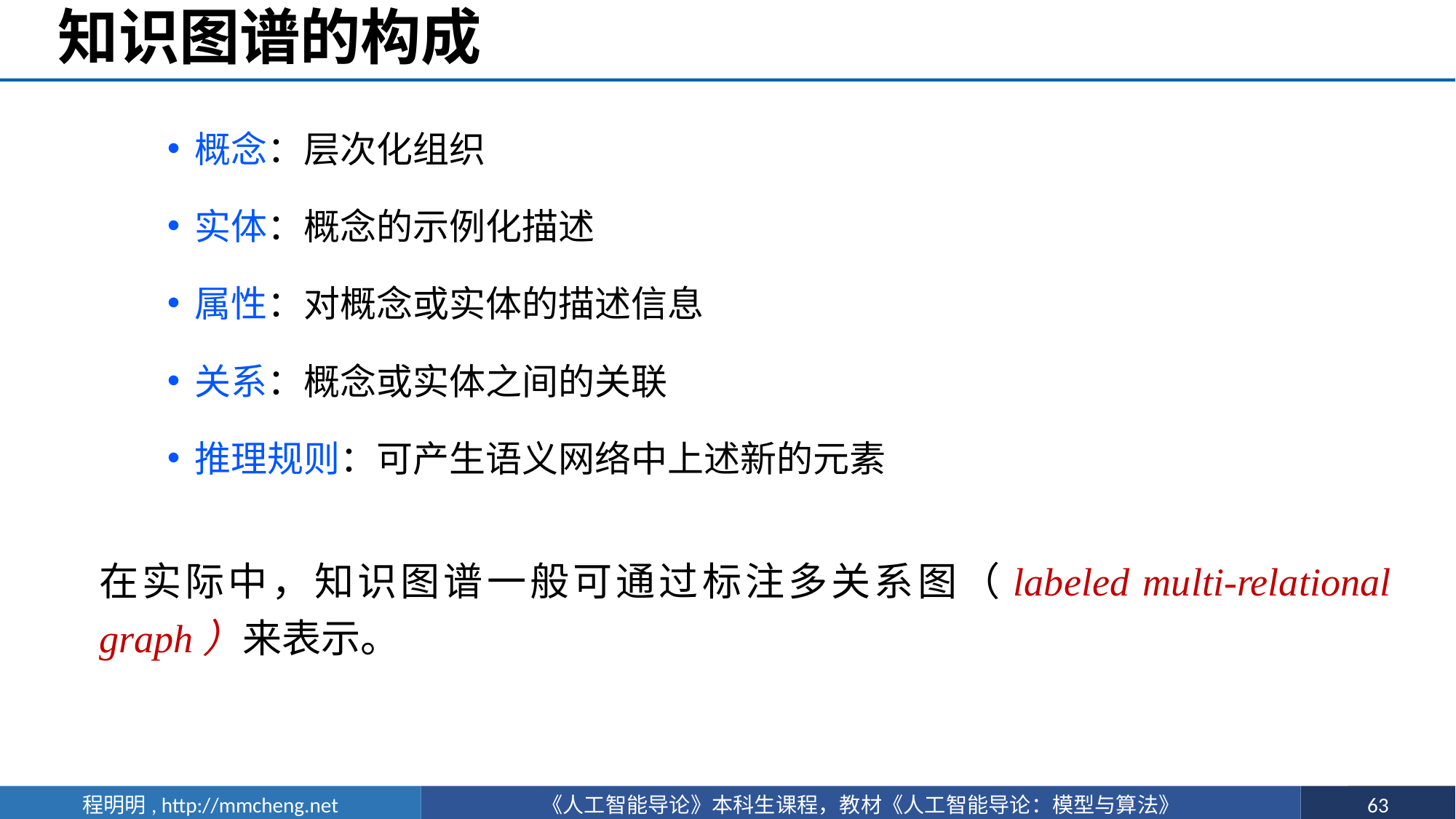

# 知识图谱的构成
概念：层次化组织
实体：概念的示例化描述
属性：对概念或实体的描述信息
关系：概念或实体之间的关联
推理规则：可产生语义网络中上述新的元素

在实际中，知识图谱一般可通过标注多关系图（labeled multi-relational graph）来表示。